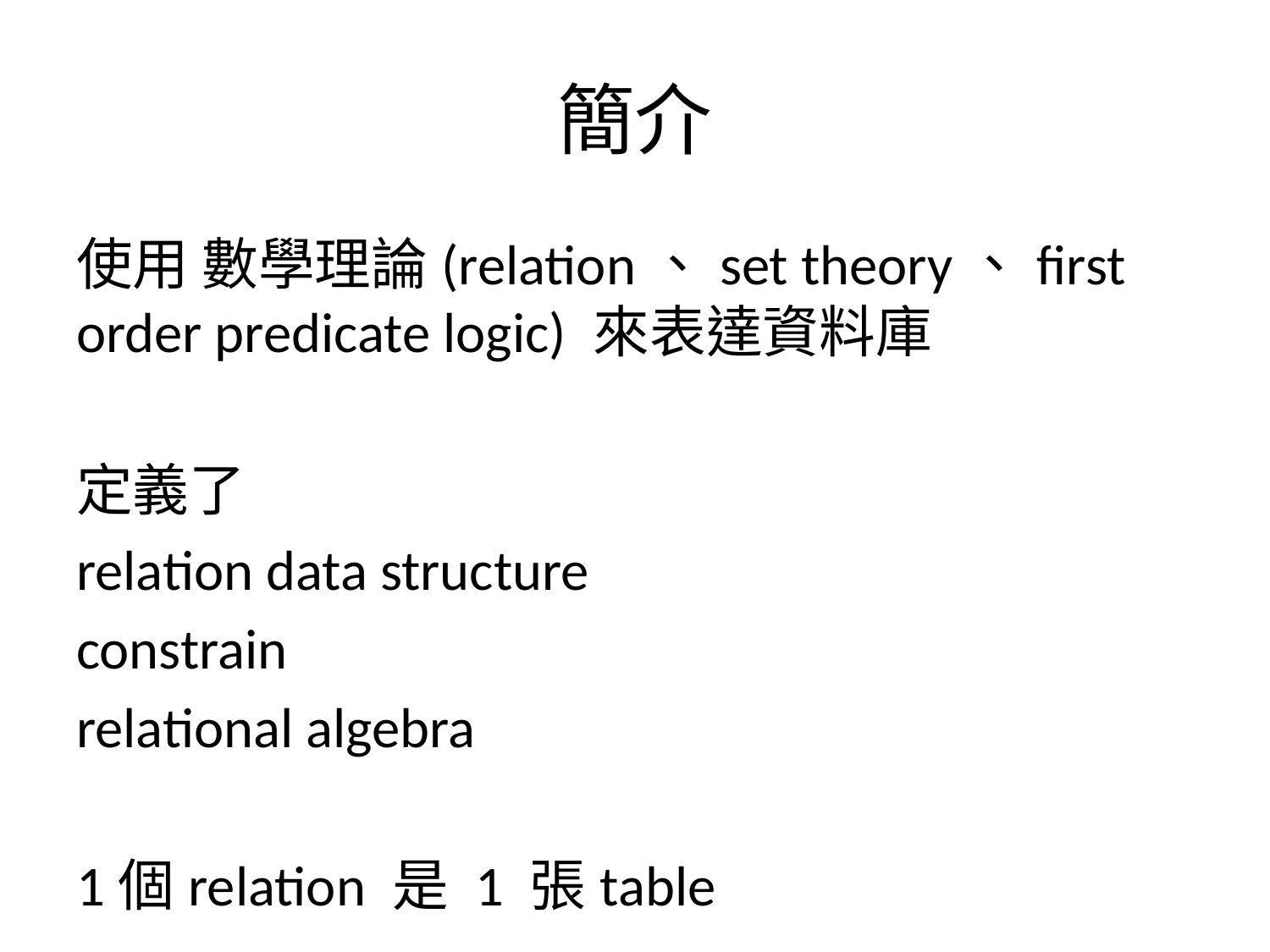

# 簡介
使用 數學理論(relation、set theory、first order predicate logic) 來表達資料庫

定義了
relation data structure
constrain
relational algebra

1個relation 是 1 張table